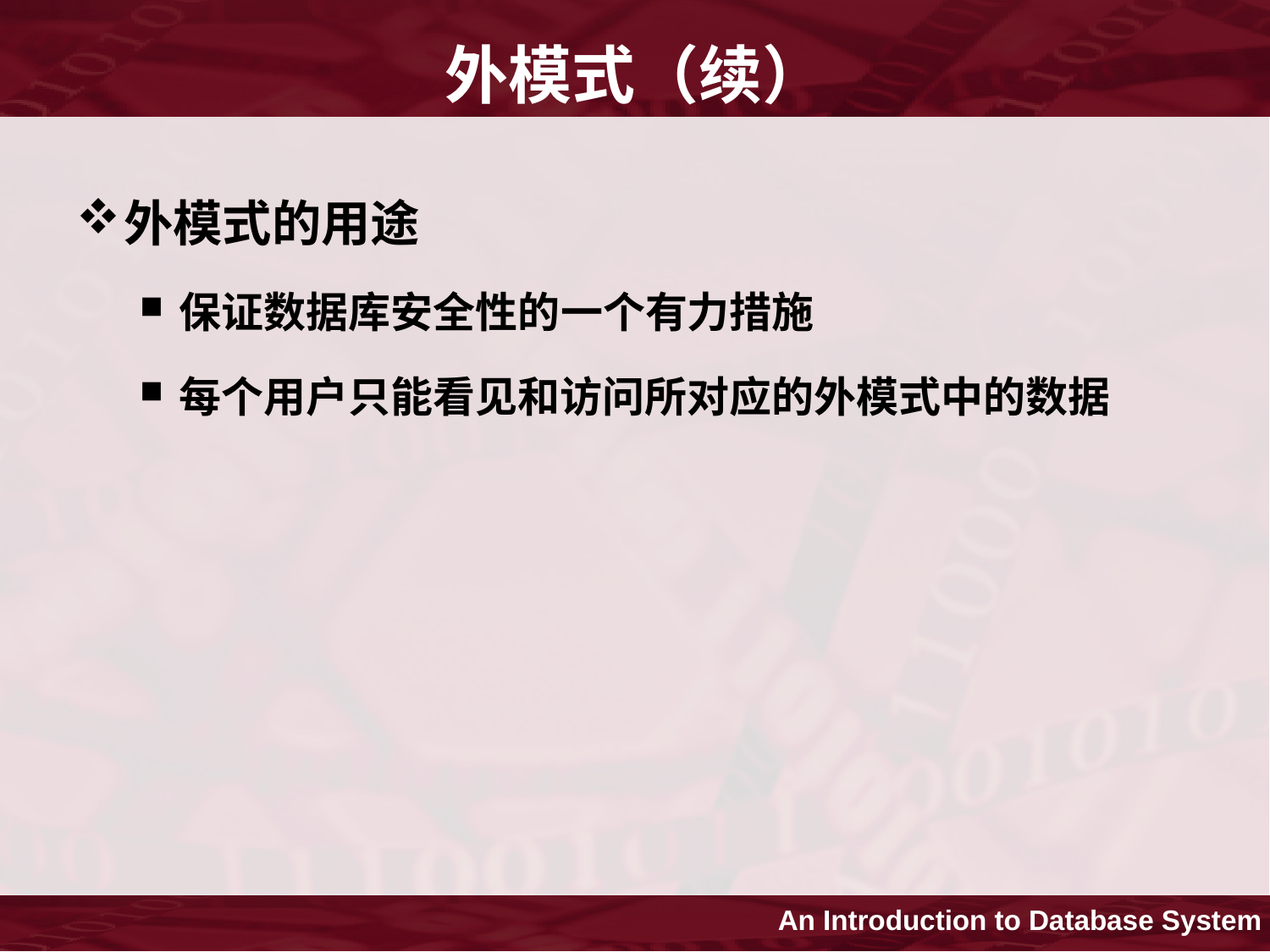

# 外模式（续）
外模式的用途
保证数据库安全性的一个有力措施
每个用户只能看见和访问所对应的外模式中的数据